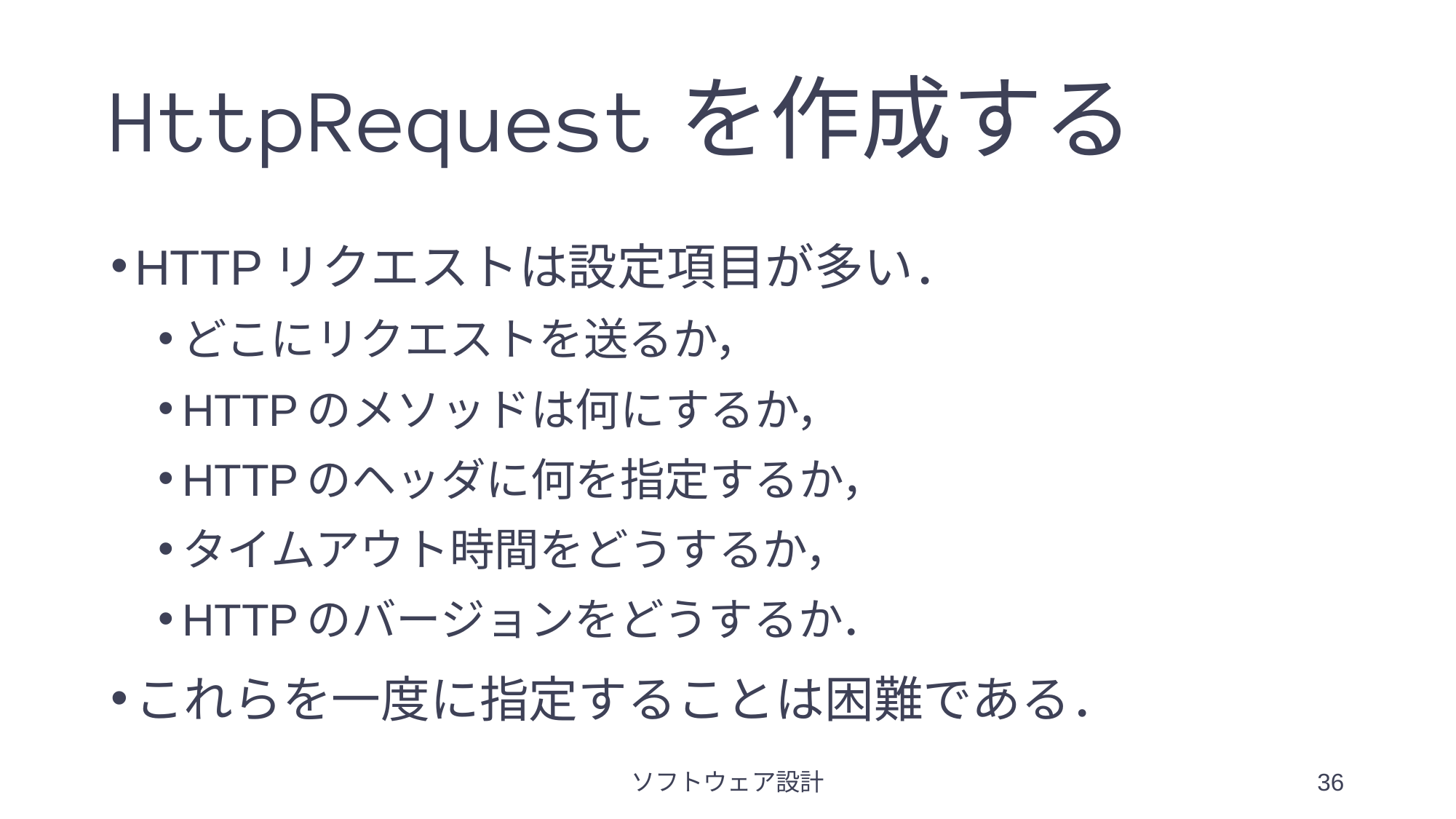

# HttpRequestを作成する
HTTPリクエストは設定項目が多い．
どこにリクエストを送るか，
HTTPのメソッドは何にするか，
HTTPのヘッダに何を指定するか，
タイムアウト時間をどうするか，
HTTPのバージョンをどうするか．
これらを一度に指定することは困難である．
ソフトウェア設計
36